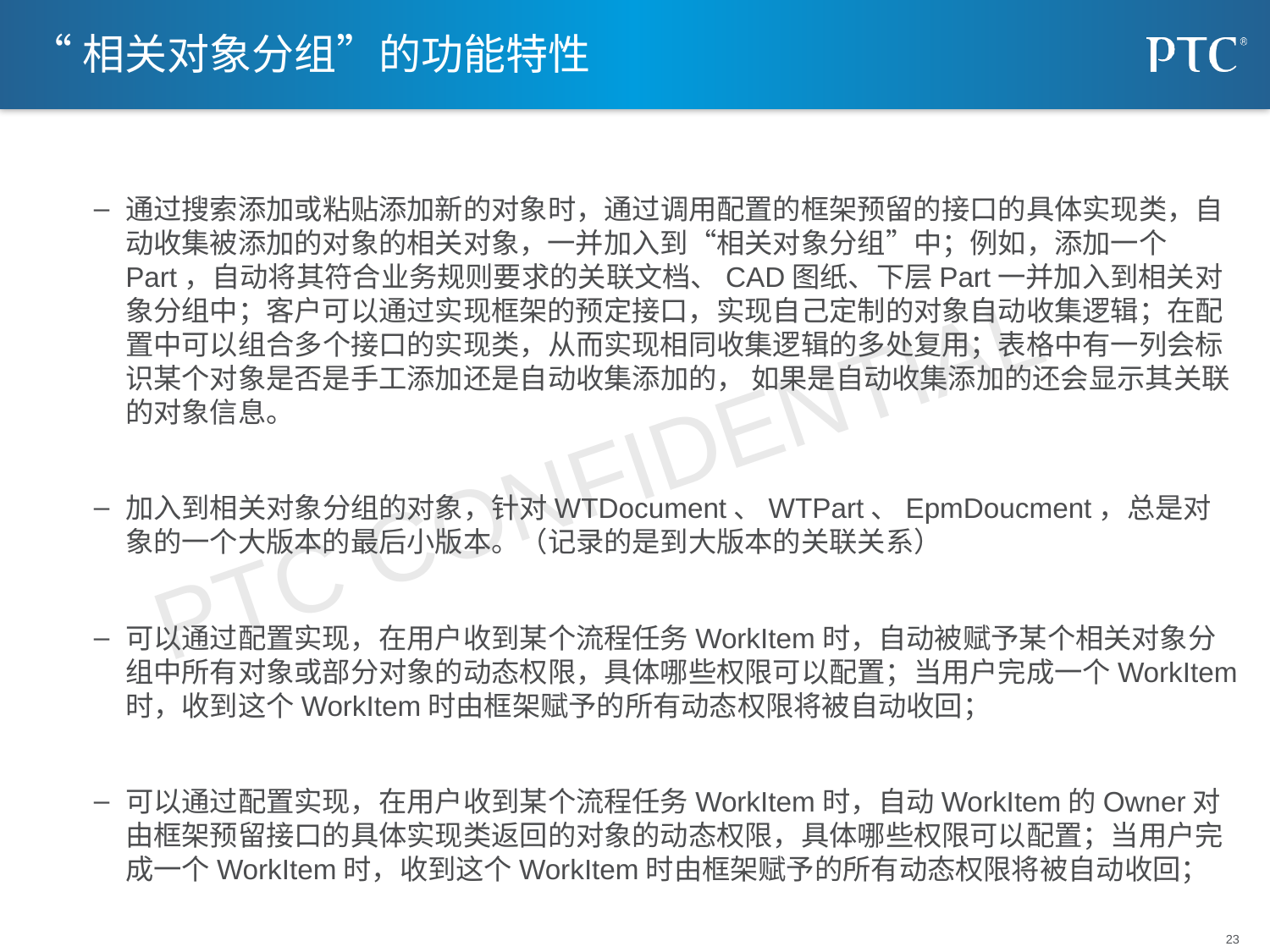

# “相关对象分组”的功能特性

通过搜索添加或粘贴添加新的对象时，通过调用配置的框架预留的接口的具体实现类，自动收集被添加的对象的相关对象，一并加入到“相关对象分组”中；例如，添加一个Part，自动将其符合业务规则要求的关联文档、CAD图纸、下层Part一并加入到相关对象分组中；客户可以通过实现框架的预定接口，实现自己定制的对象自动收集逻辑；在配置中可以组合多个接口的实现类，从而实现相同收集逻辑的多处复用；表格中有一列会标识某个对象是否是手工添加还是自动收集添加的， 如果是自动收集添加的还会显示其关联的对象信息。

加入到相关对象分组的对象，针对WTDocument、WTPart、EpmDoucment，总是对象的一个大版本的最后小版本。（记录的是到大版本的关联关系）

可以通过配置实现，在用户收到某个流程任务WorkItem时，自动被赋予某个相关对象分组中所有对象或部分对象的动态权限，具体哪些权限可以配置；当用户完成一个WorkItem时，收到这个WorkItem时由框架赋予的所有动态权限将被自动收回；

可以通过配置实现，在用户收到某个流程任务WorkItem时，自动WorkItem的Owner对由框架预留接口的具体实现类返回的对象的动态权限，具体哪些权限可以配置；当用户完成一个WorkItem时，收到这个WorkItem时由框架赋予的所有动态权限将被自动收回；